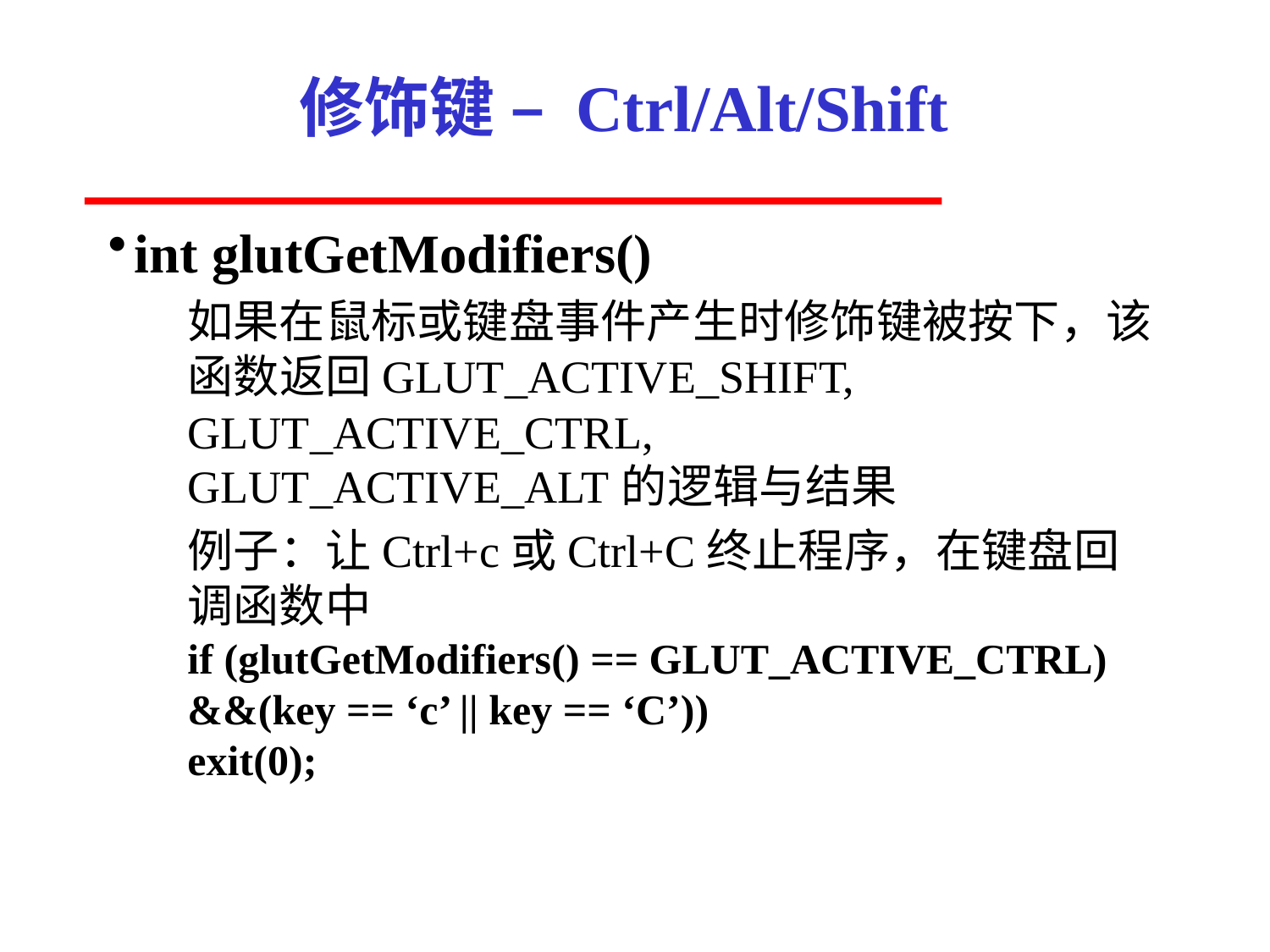

# 修饰键 – Ctrl/Alt/Shift
int glutGetModifiers()
如果在鼠标或键盘事件产生时修饰键被按下，该函数返回GLUT_ACTIVE_SHIFT, GLUT_ACTIVE_CTRL,
GLUT_ACTIVE_ALT的逻辑与结果
例子：让Ctrl+c或Ctrl+C终止程序，在键盘回调函数中
if (glutGetModifiers() == GLUT_ACTIVE_CTRL) &&(key == ‘c’ || key == ‘C’))
exit(0);
51